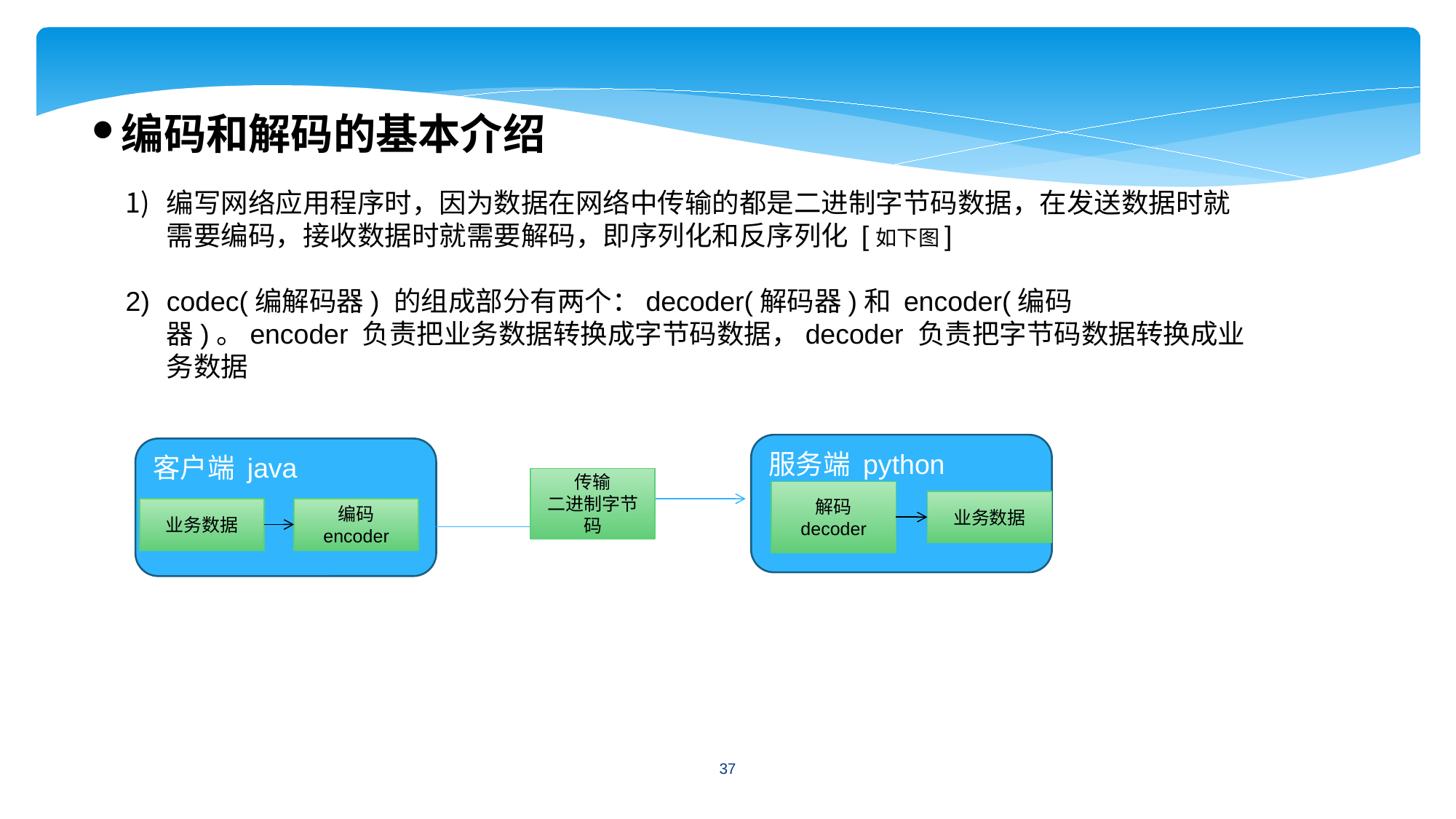

编码和解码的基本介绍
编写网络应用程序时，因为数据在网络中传输的都是二进制字节码数据，在发送数据时就需要编码，接收数据时就需要解码，即序列化和反序列化 [如下图]

codec(编解码器) 的组成部分有两个：decoder(解码器)和 encoder(编码器)。encoder 负责把业务数据转换成字节码数据，decoder 负责把字节码数据转换成业务数据

服务端 python
客户端 java
传输
二进制字节码
解码
decoder
业务数据
业务数据
编码
encoder
37